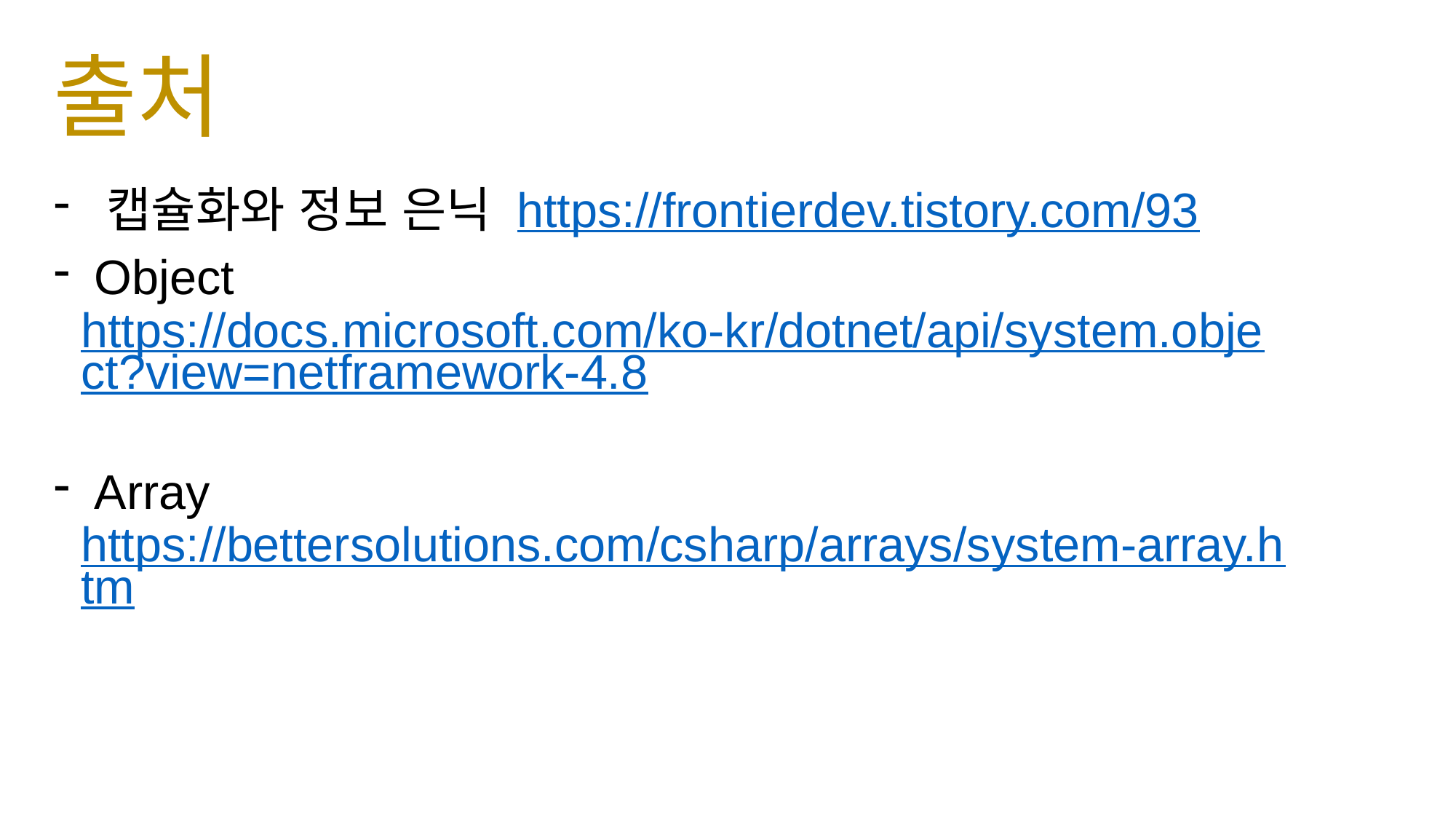

# 출처
 캡슐화와 정보 은닉 https://frontierdev.tistory.com/93
 Object https://docs.microsoft.com/ko-kr/dotnet/api/system.object?view=netframework-4.8
 Array https://bettersolutions.com/csharp/arrays/system-array.htm